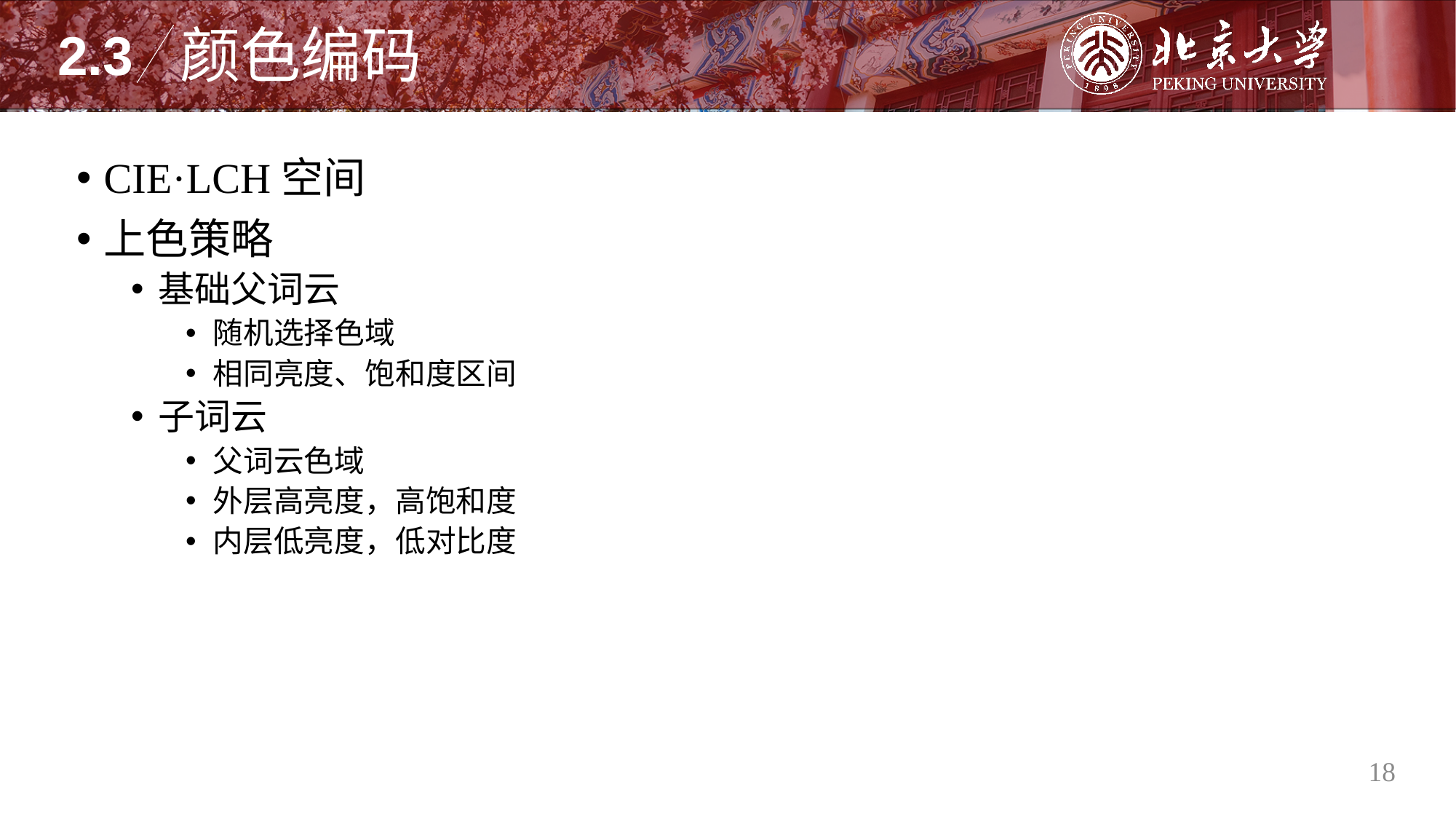

颜色编码
2.3
CIE·LCH空间
上色策略
基础父词云
随机选择色域
相同亮度、饱和度区间
子词云
父词云色域
外层高亮度，高饱和度
内层低亮度，低对比度

18